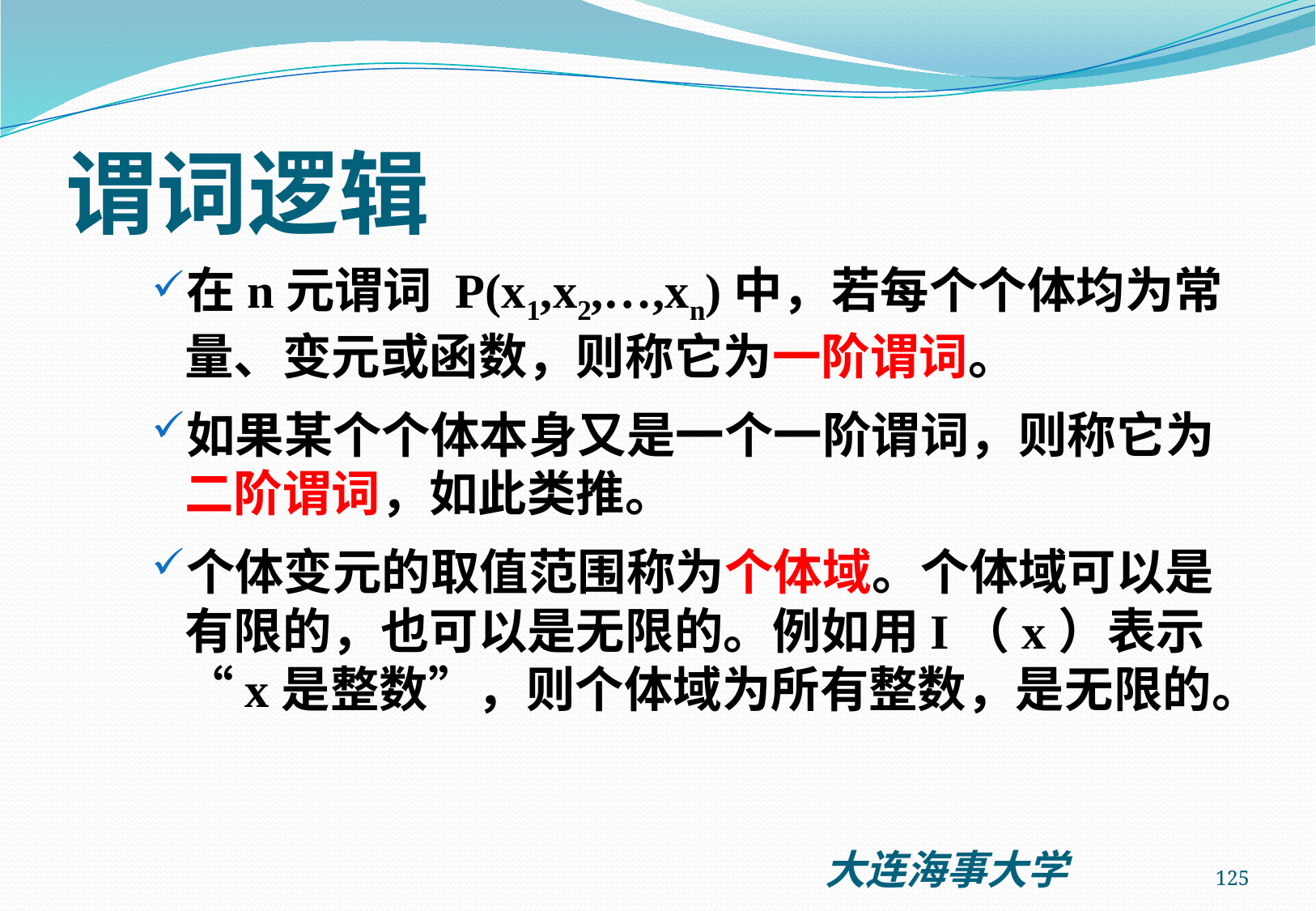

# 谓词逻辑
在n元谓词 P(x1,x2,…,xn)中，若每个个体均为常量、变元或函数，则称它为一阶谓词。
如果某个个体本身又是一个一阶谓词，则称它为二阶谓词，如此类推。
个体变元的取值范围称为个体域。个体域可以是有限的，也可以是无限的。例如用I（x）表示“x是整数”，则个体域为所有整数，是无限的。
125